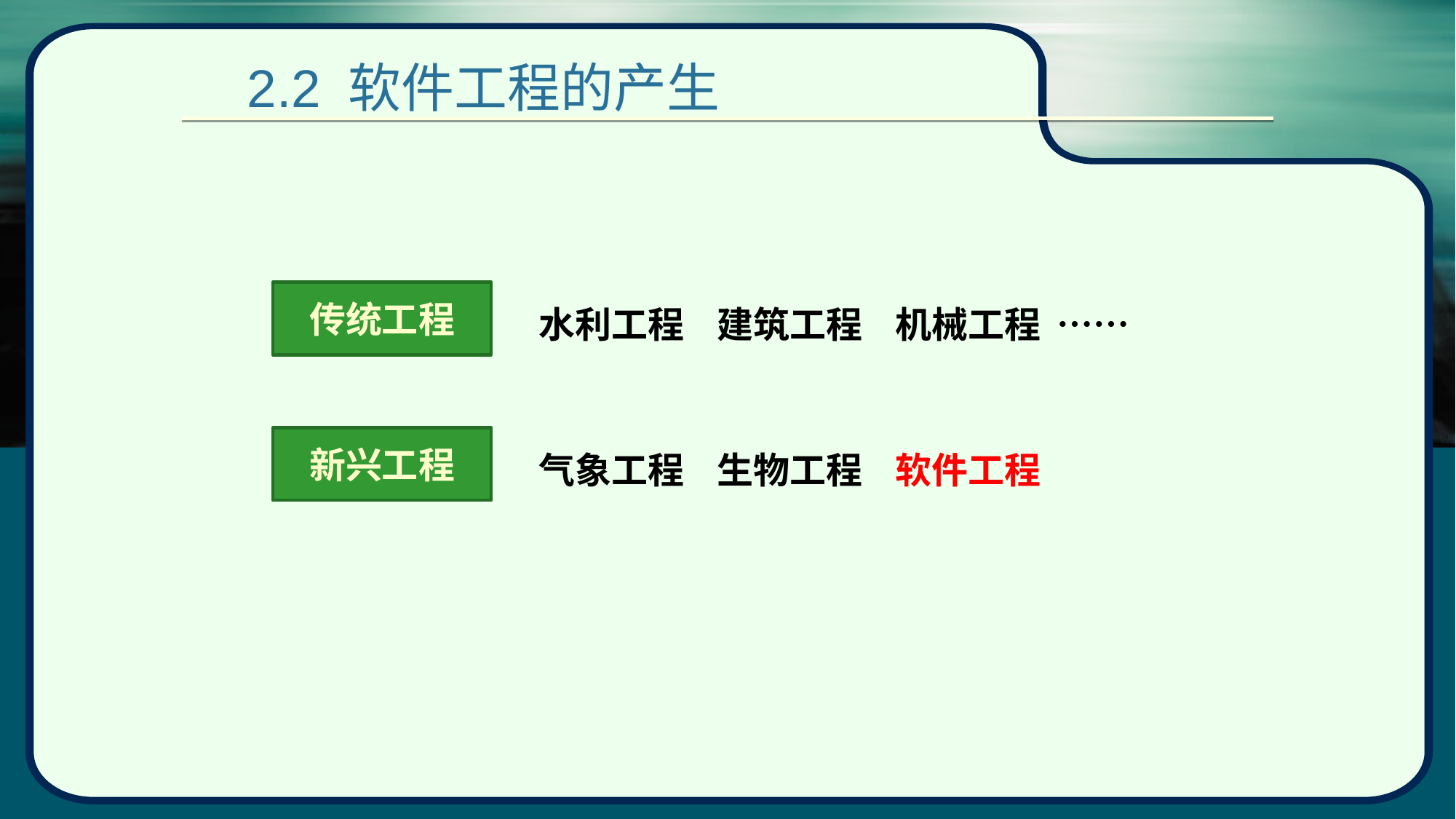

# 2.2 软件工程的产生
传统工程
水利工程    建筑工程    机械工程  ……
新兴工程
气象工程    生物工程    软件工程